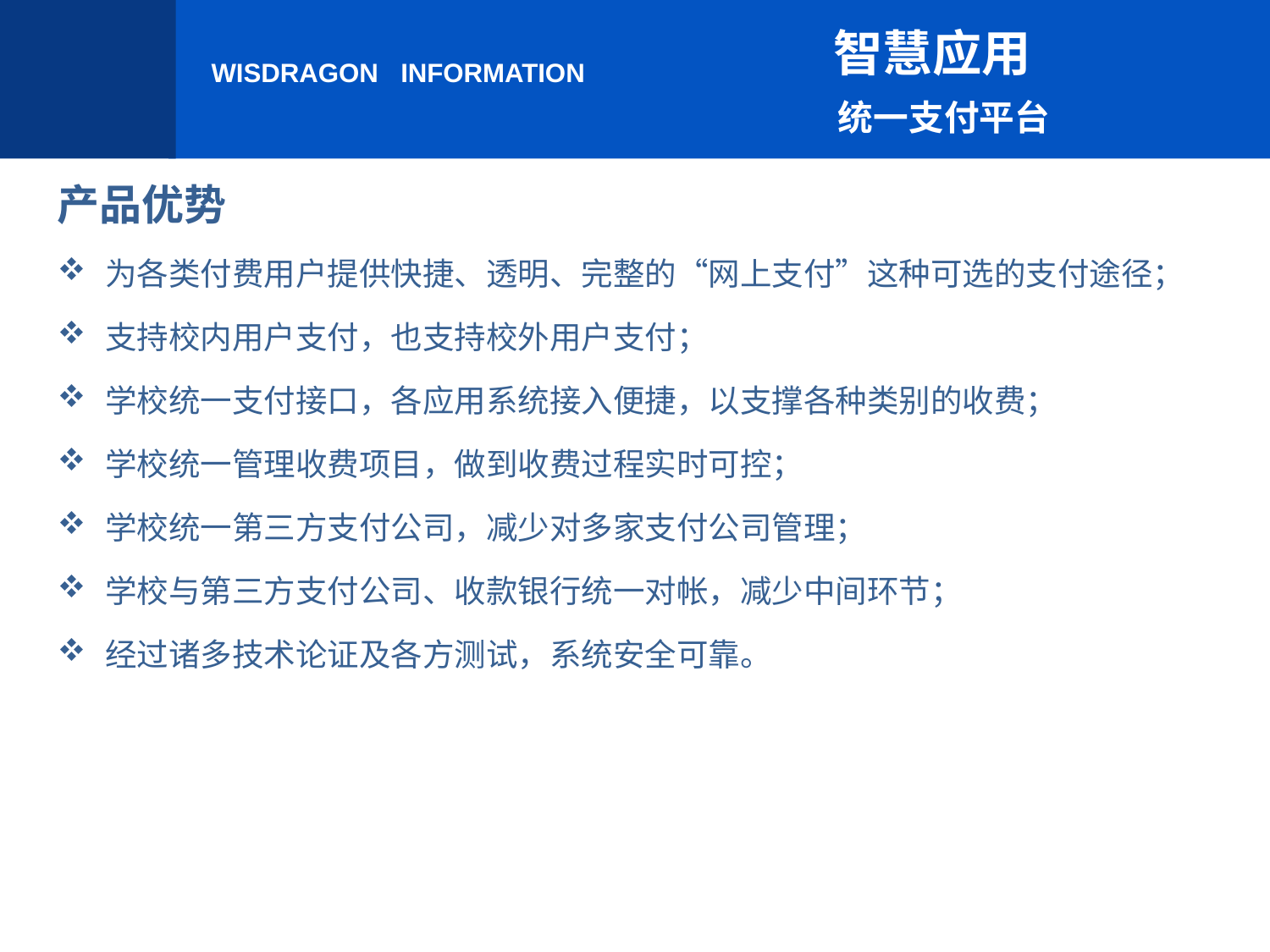

智慧应用
 统一支付平台
产品优势
为各类付费用户提供快捷、透明、完整的“网上支付”这种可选的支付途径；
支持校内用户支付，也支持校外用户支付；
学校统一支付接口，各应用系统接入便捷，以支撑各种类别的收费；
学校统一管理收费项目，做到收费过程实时可控；
学校统一第三方支付公司，减少对多家支付公司管理；
学校与第三方支付公司、收款银行统一对帐，减少中间环节；
经过诸多技术论证及各方测试，系统安全可靠。